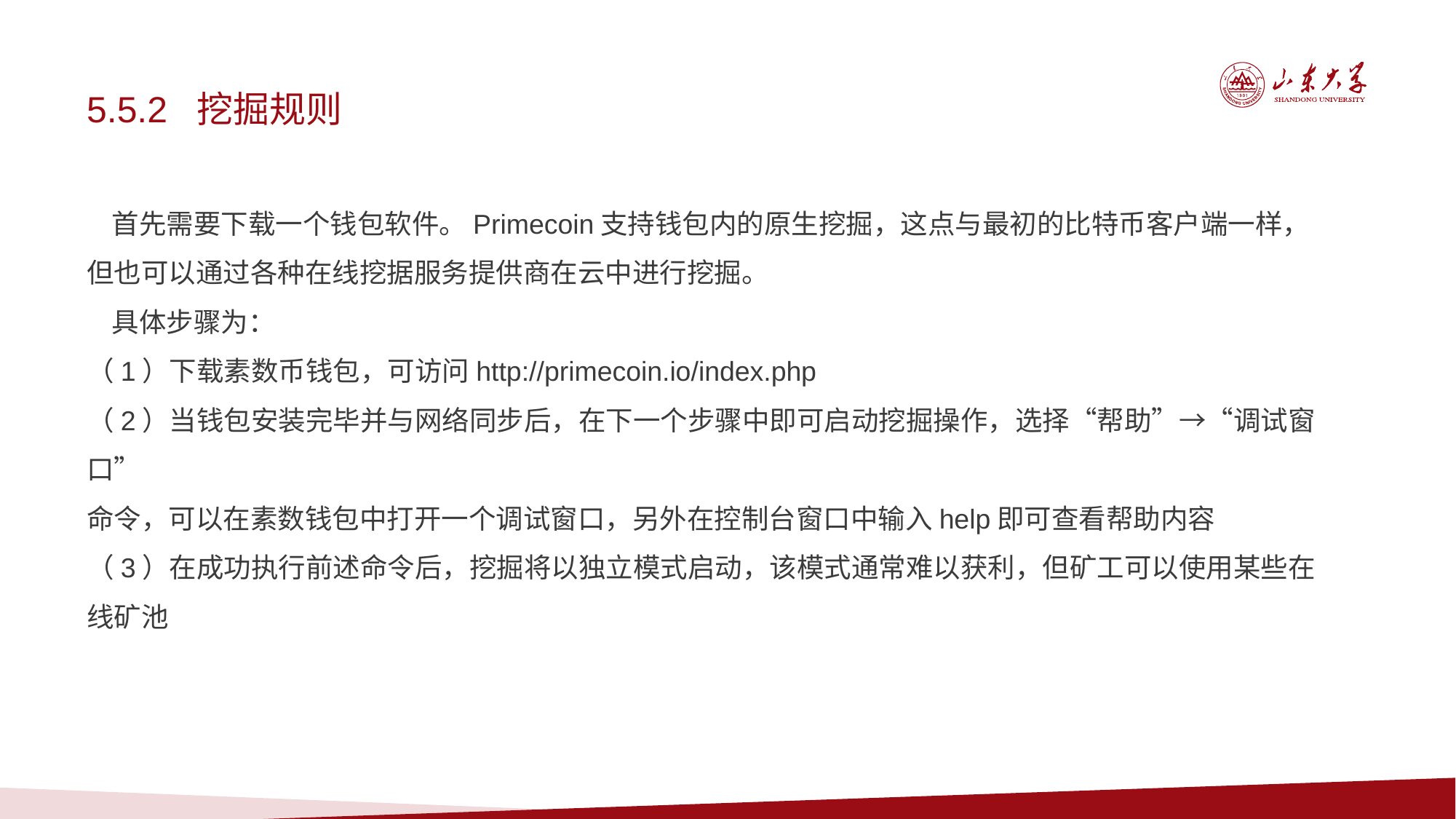

5.5.2  挖掘规则
   首先需要下载一个钱包软件。Primecoin支持钱包内的原生挖掘，这点与最初的比特币客户端一样，但也可以通过各种在线挖据服务提供商在云中进行挖掘。
   具体步骤为：
（1）下载素数币钱包，可访问http://primecoin.io/index.php
（2）当钱包安装完毕并与网络同步后，在下一个步骤中即可启动挖掘操作，选择“帮助”→“调试窗口”
命令，可以在素数钱包中打开一个调试窗口，另外在控制台窗口中输入help即可查看帮助内容
（3）在成功执行前述命令后，挖掘将以独立模式启动，该模式通常难以获利，但矿工可以使用某些在线矿池